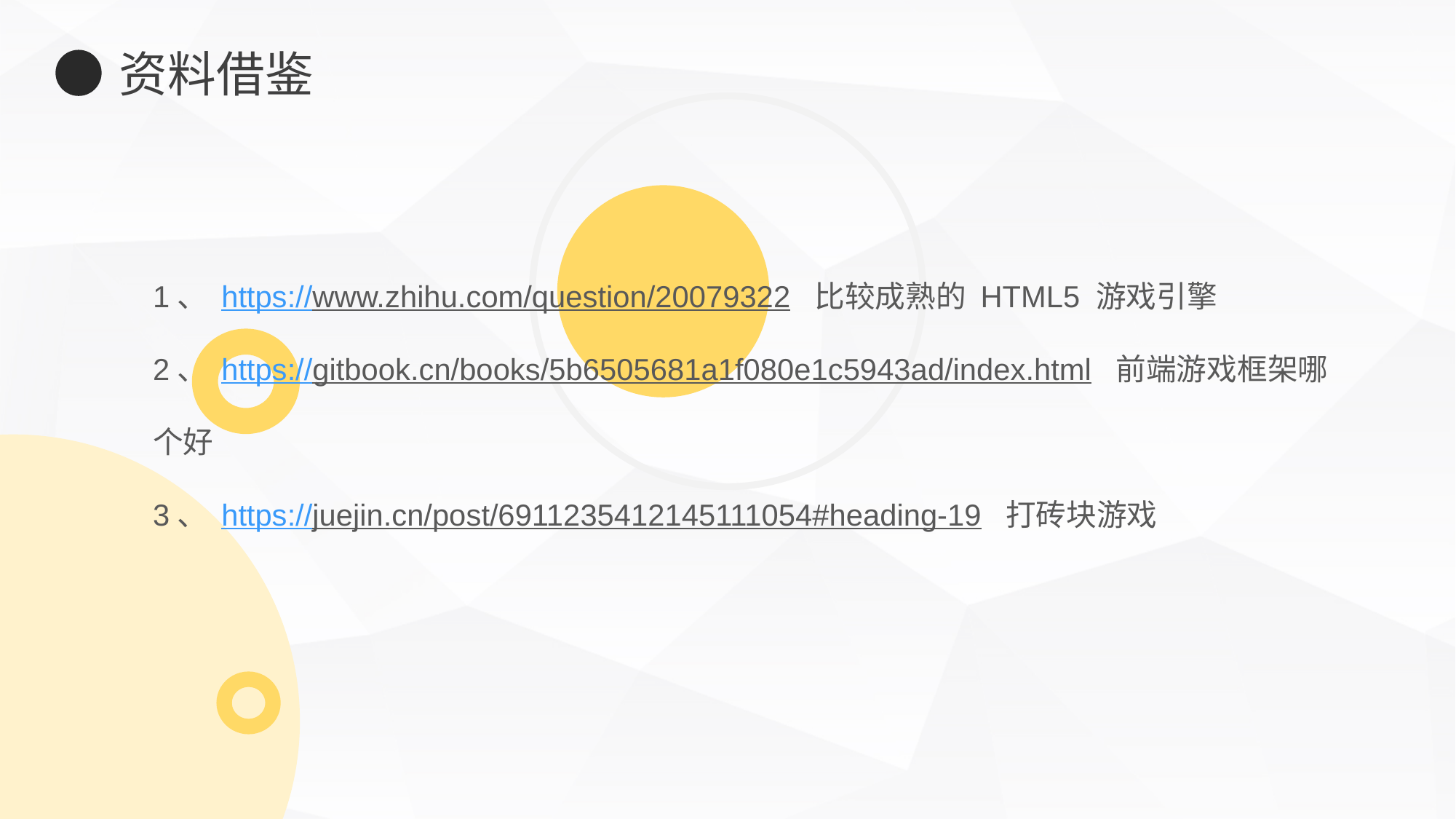

资料借鉴

1、 https://www.zhihu.com/question/20079322  比较成熟的 HTML5 游戏引擎
2、 https://gitbook.cn/books/5b6505681a1f080e1c5943ad/index.html  前端游戏框架哪个好
3、 https://juejin.cn/post/6911235412145111054#heading-19  打砖块游戏